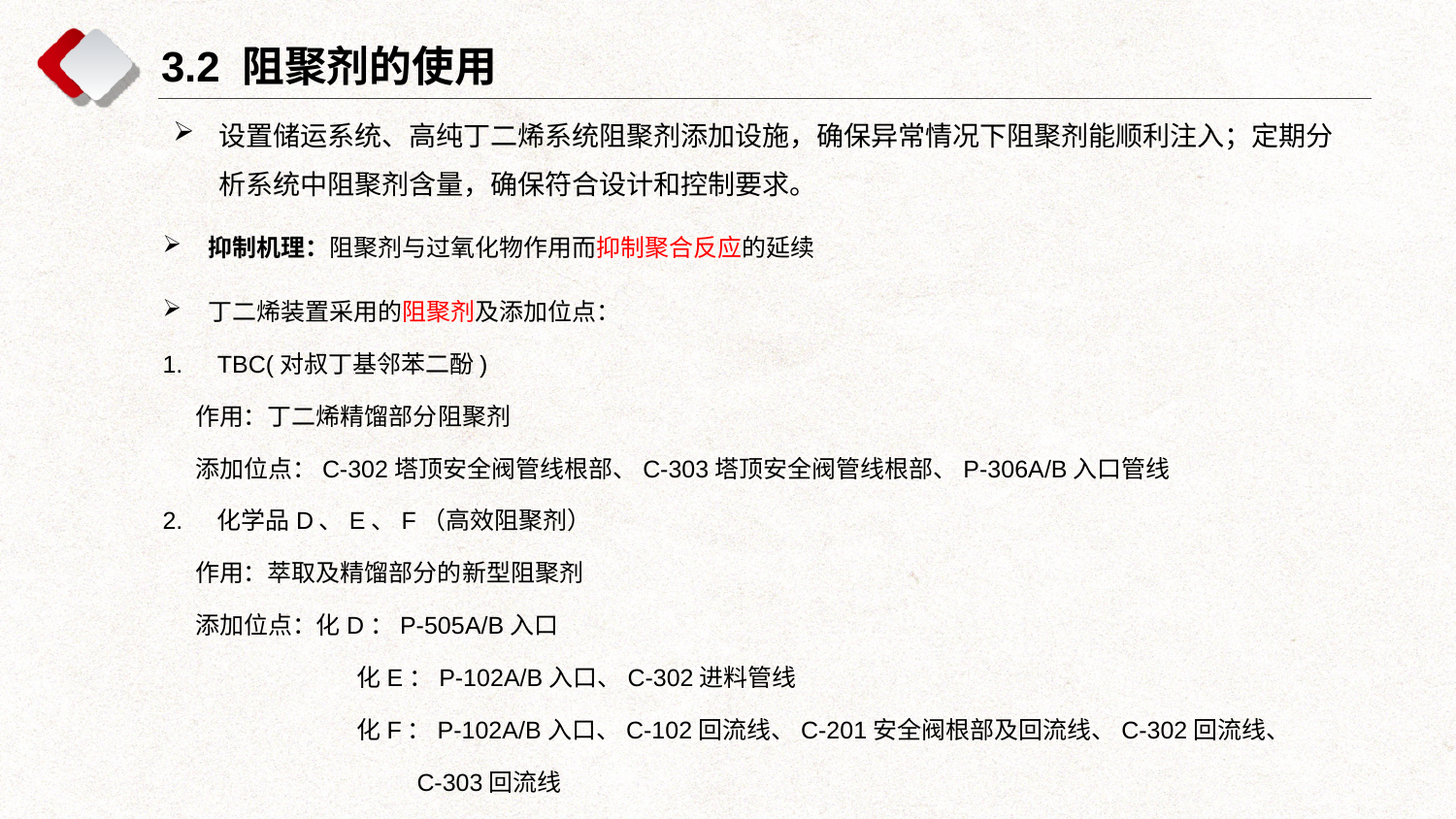

3.2 阻聚剂的使用
设置储运系统、高纯丁二烯系统阻聚剂添加设施，确保异常情况下阻聚剂能顺利注入；定期分析系统中阻聚剂含量，确保符合设计和控制要求。
抑制机理：阻聚剂与过氧化物作用而抑制聚合反应的延续
丁二烯装置采用的阻聚剂及添加位点：
TBC(对叔丁基邻苯二酚)
     作用：丁二烯精馏部分阻聚剂
     添加位点：C-302塔顶安全阀管线根部、C-303塔顶安全阀管线根部、P-306A/B入口管线
化学品D、E、F（高效阻聚剂）
     作用：萃取及精馏部分的新型阻聚剂
     添加位点：化D：P-505A/B入口
	        化E：P-102A/B入口、C-302进料管线
	        化F：P-102A/B入口、C-102回流线、C-201安全阀根部及回流线、C-302回流线、
	                C-303回流线